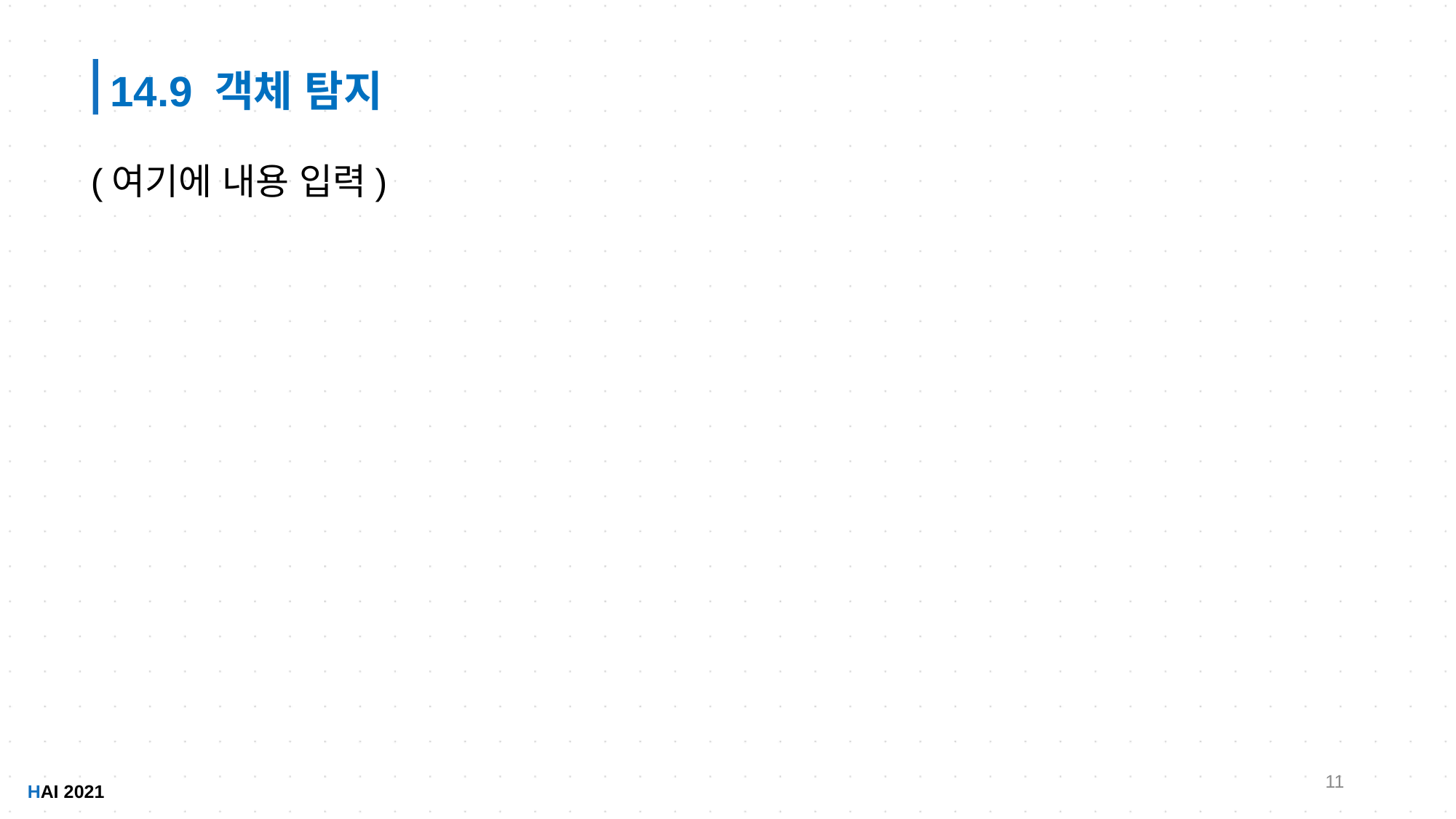

14.9 객체 탐지
(여기에 내용 입력)
11
HAI 2021